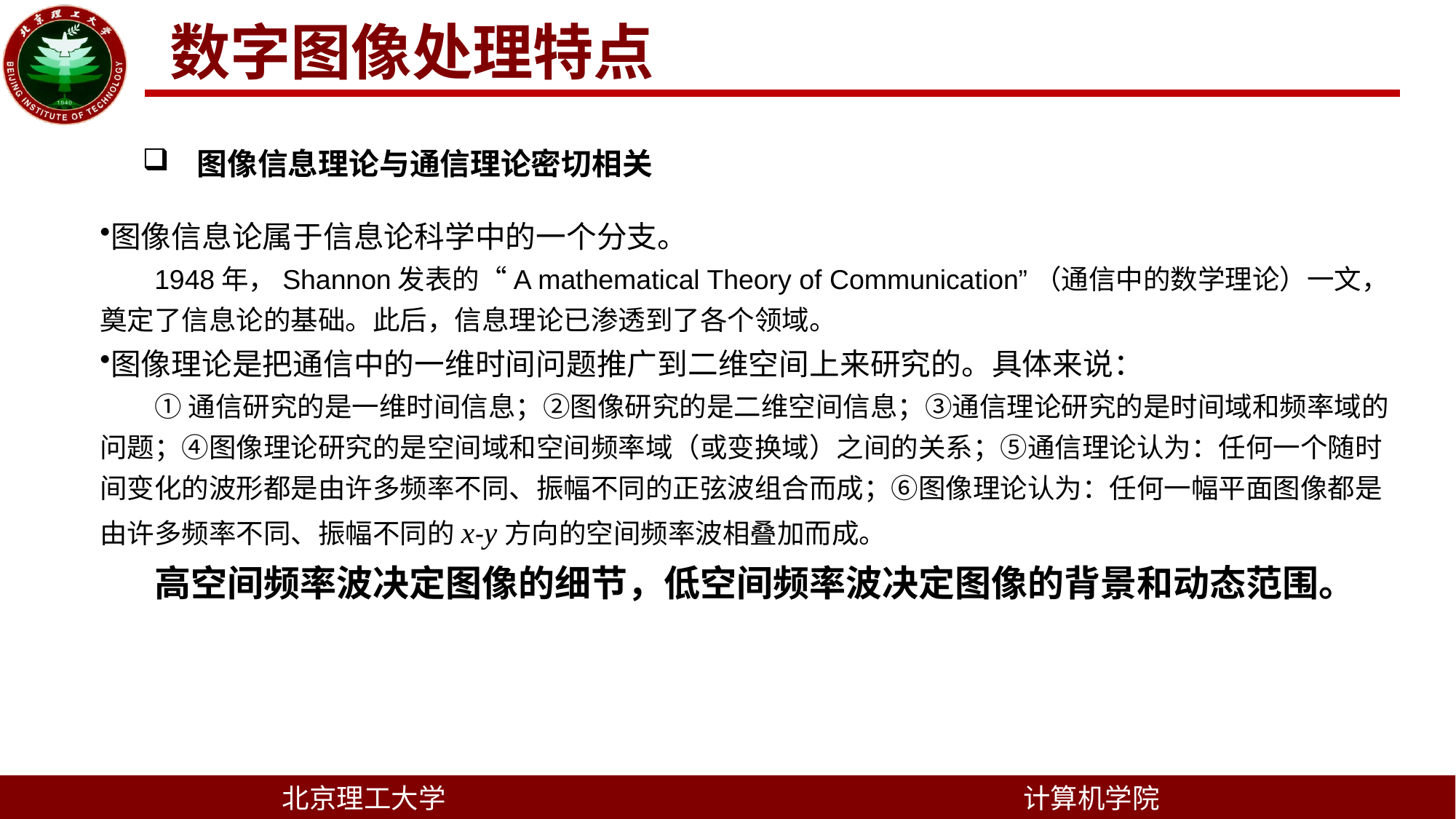

数字图像处理特点
图像信息理论与通信理论密切相关
图像信息论属于信息论科学中的一个分支。
1948年，Shannon发表的“A mathematical Theory of Communication”（通信中的数学理论）一文，奠定了信息论的基础。此后，信息理论已渗透到了各个领域。
图像理论是把通信中的一维时间问题推广到二维空间上来研究的。具体来说：
①通信研究的是一维时间信息；②图像研究的是二维空间信息；③通信理论研究的是时间域和频率域的问题；④图像理论研究的是空间域和空间频率域（或变换域）之间的关系；⑤通信理论认为：任何一个随时间变化的波形都是由许多频率不同、振幅不同的正弦波组合而成；⑥图像理论认为：任何一幅平面图像都是由许多频率不同、振幅不同的x-y方向的空间频率波相叠加而成。
高空间频率波决定图像的细节，低空间频率波决定图像的背景和动态范围。